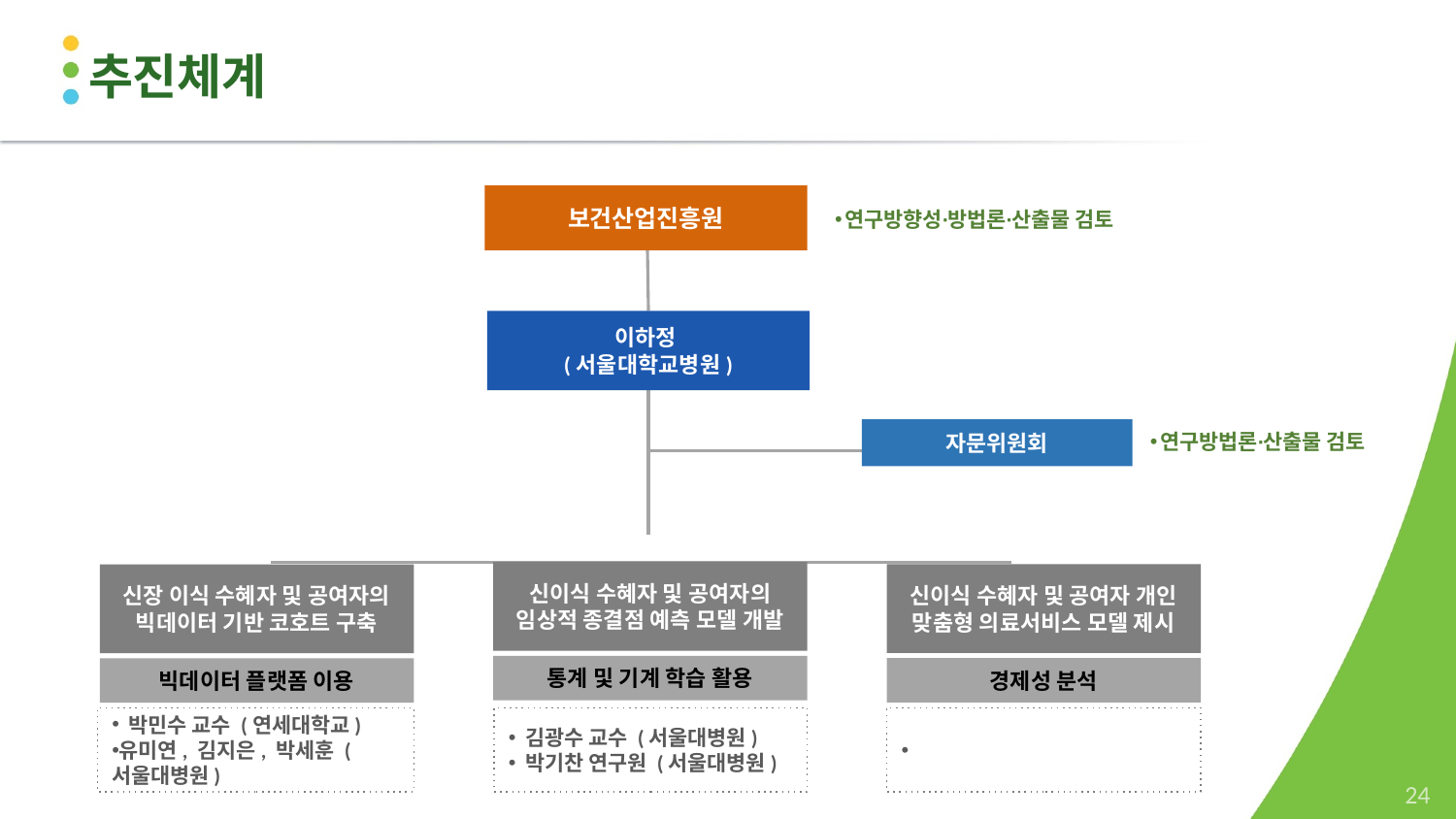

추진체계
보건산업진흥원
연구방향성∙방법론∙산출물 검토
이하정
(서울대학교병원)
연구방법론∙산출물 검토
자문위원회
신이식 수혜자 및 공여자의 임상적 종결점 예측 모델 개발
신이식 수혜자 및 공여자 개인 맞춤형 의료서비스 모델 제시
신장 이식 수혜자 및 공여자의 빅데이터 기반 코호트 구축

 박민수 교수 (연세대학교)
유미연, 김지은, 박세훈 (서울대병원)
 김광수 교수 (서울대병원)
 박기찬 연구원 (서울대병원)
통계 및 기계 학습 활용
경제성 분석
빅데이터 플랫폼 이용
24